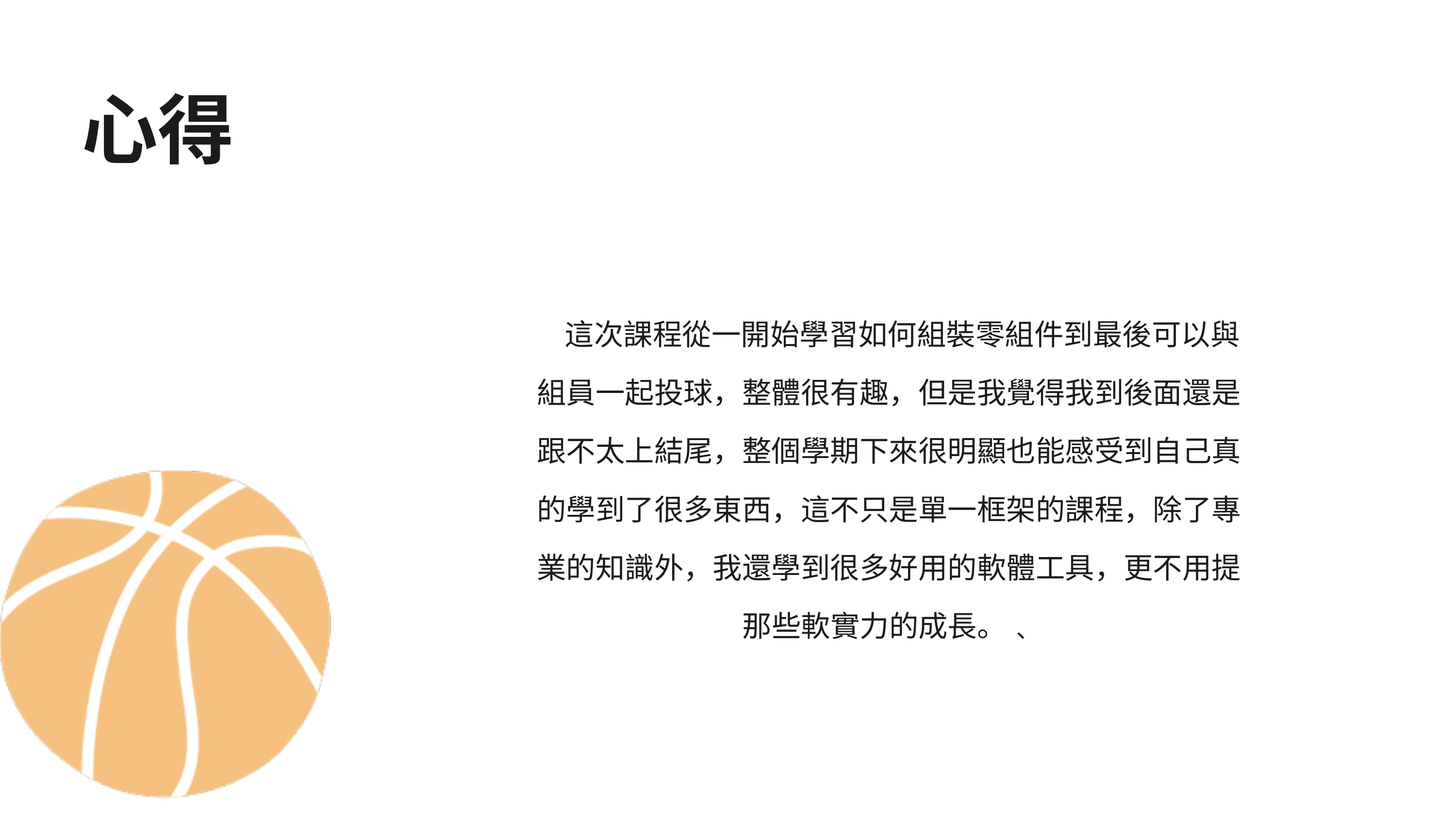

心得
   這次課程從一開始學習如何組裝零組件到最後可以與組員一起投球，整體很有趣，但是我覺得我到後面還是跟不太上結尾，整個學期下來很明顯也能感受到自己真的學到了很多東西，這不只是單一框架的課程，除了專業的知識外，我還學到很多好用的軟體工具，更不用提那些軟實力的成長。﹑